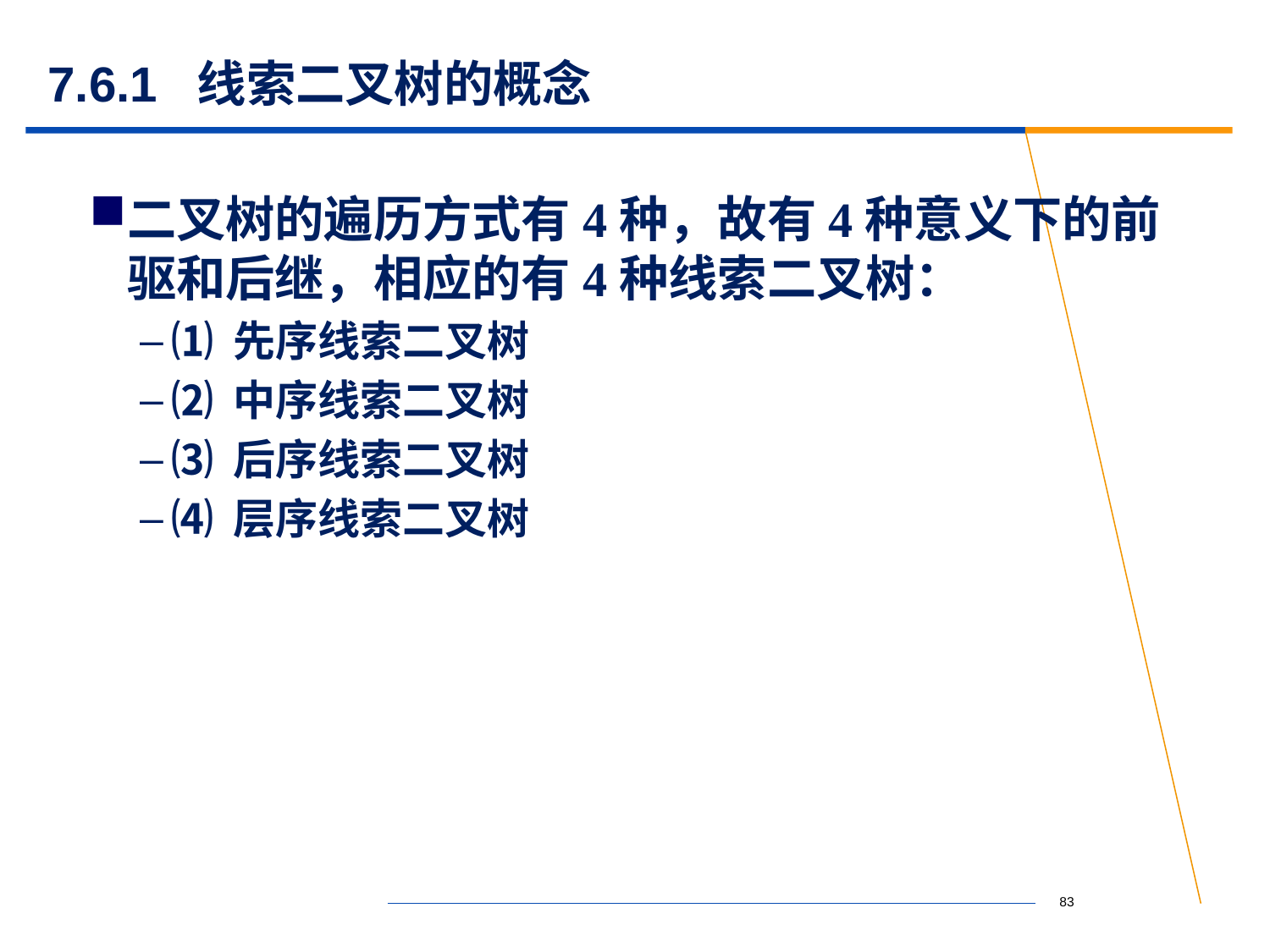

# 7.6.1  线索二叉树的概念
二叉树的遍历方式有4种，故有4种意义下的前驱和后继，相应的有4种线索二叉树：
⑴ 先序线索二叉树
⑵ 中序线索二叉树
⑶ 后序线索二叉树
⑷ 层序线索二叉树